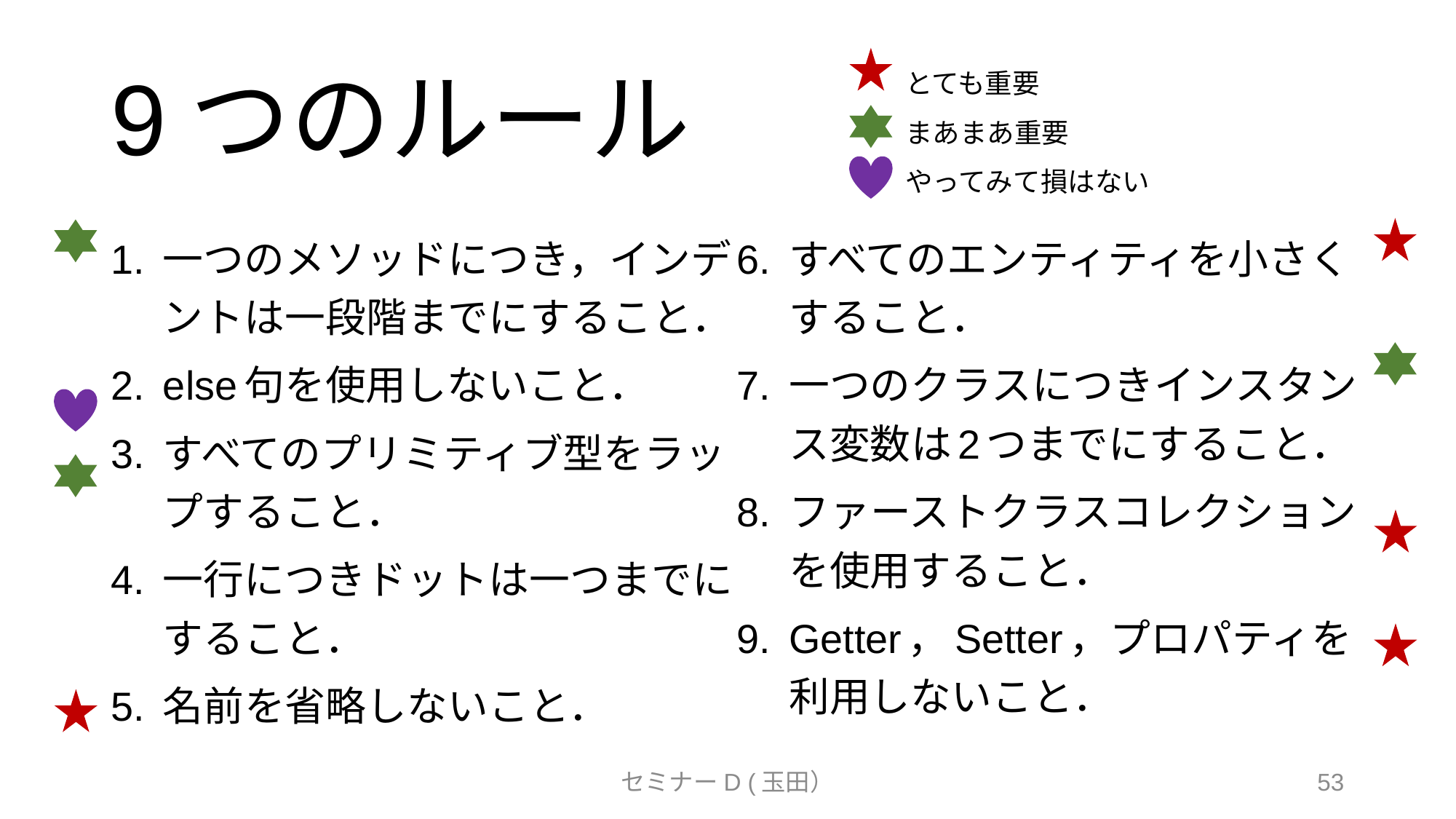

# 9つのルール
とても重要
まあまあ重要
やってみて損はない

一つのメソッドにつき，インデントは一段階までにすること．
else句を使用しないこと．
すべてのプリミティブ型をラップすること．
一行につきドットは一つまでにすること．
名前を省略しないこと．
すべてのエンティティを小さくすること．
一つのクラスにつきインスタンス変数は2つまでにすること．
ファーストクラスコレクションを使用すること．
Getter，Setter，プロパティを利用しないこと．

セミナーD (玉田）
53